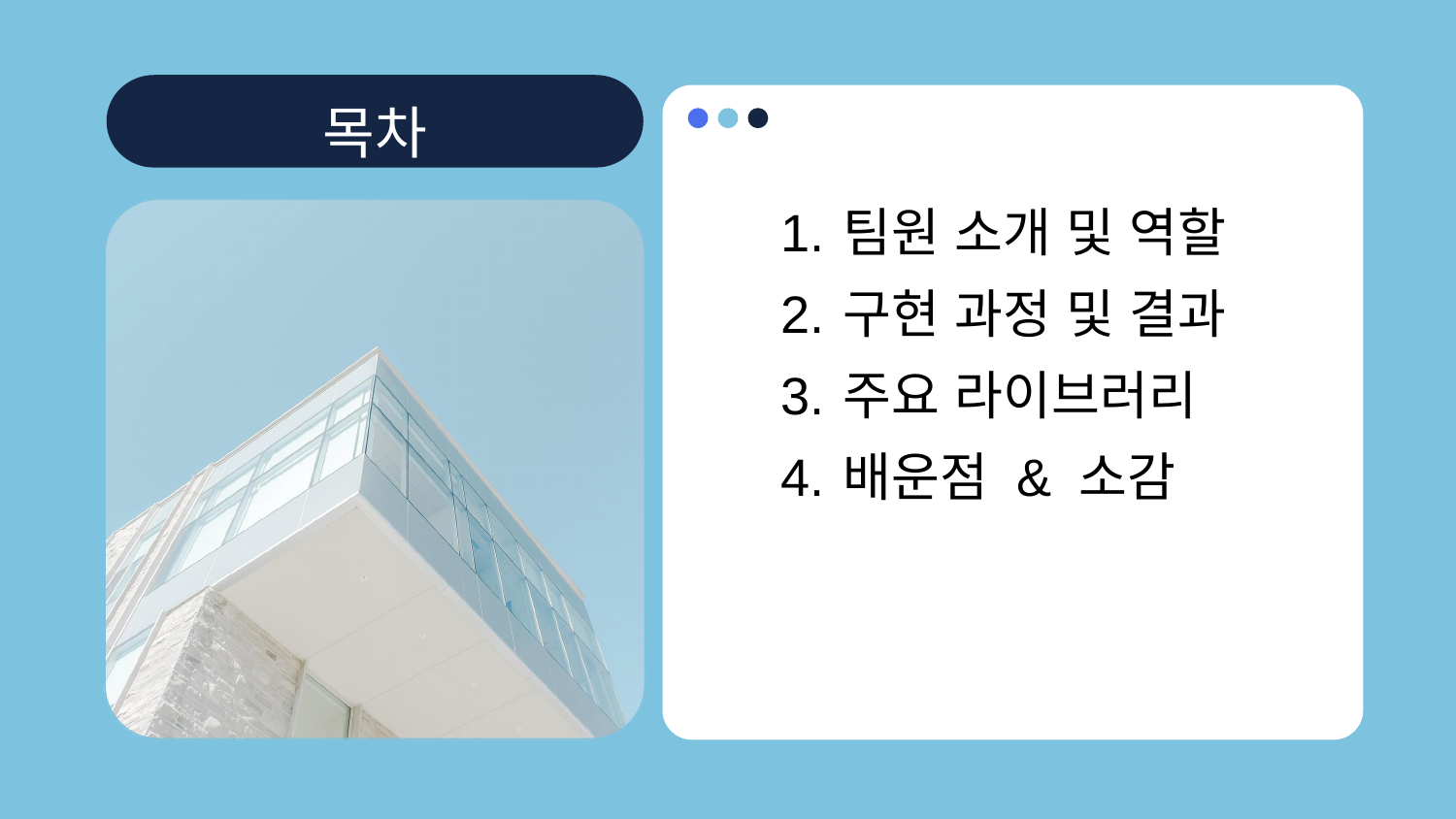

목차

팀원 소개 및 역할
구현 과정 및 결과
주요 라이브러리
배운점 & 소감